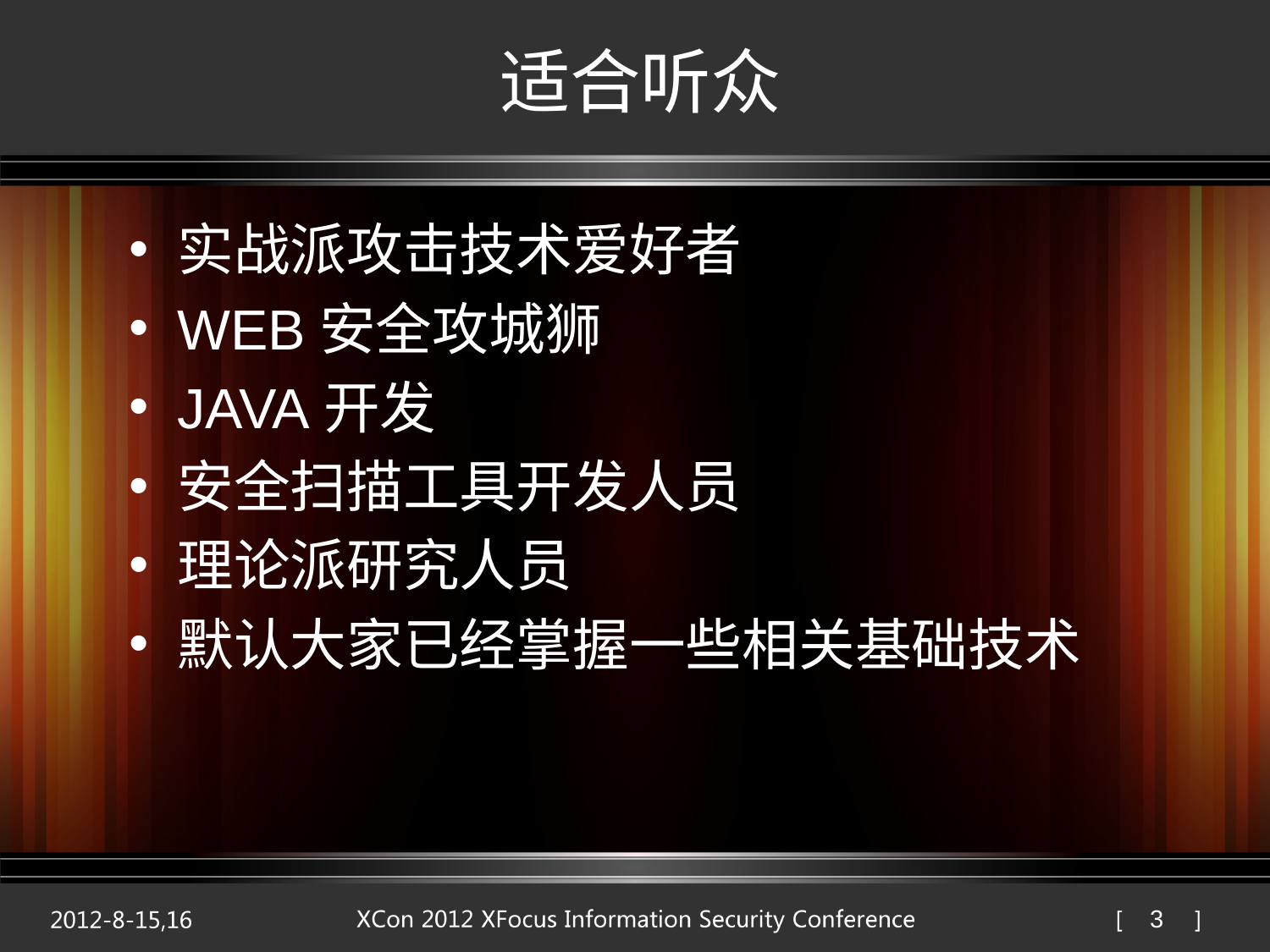

# 适合听众
实战派攻击技术爱好者
WEB安全攻城狮
JAVA开发
安全扫描工具开发人员
理论派研究人员
默认大家已经掌握一些相关基础技术
3